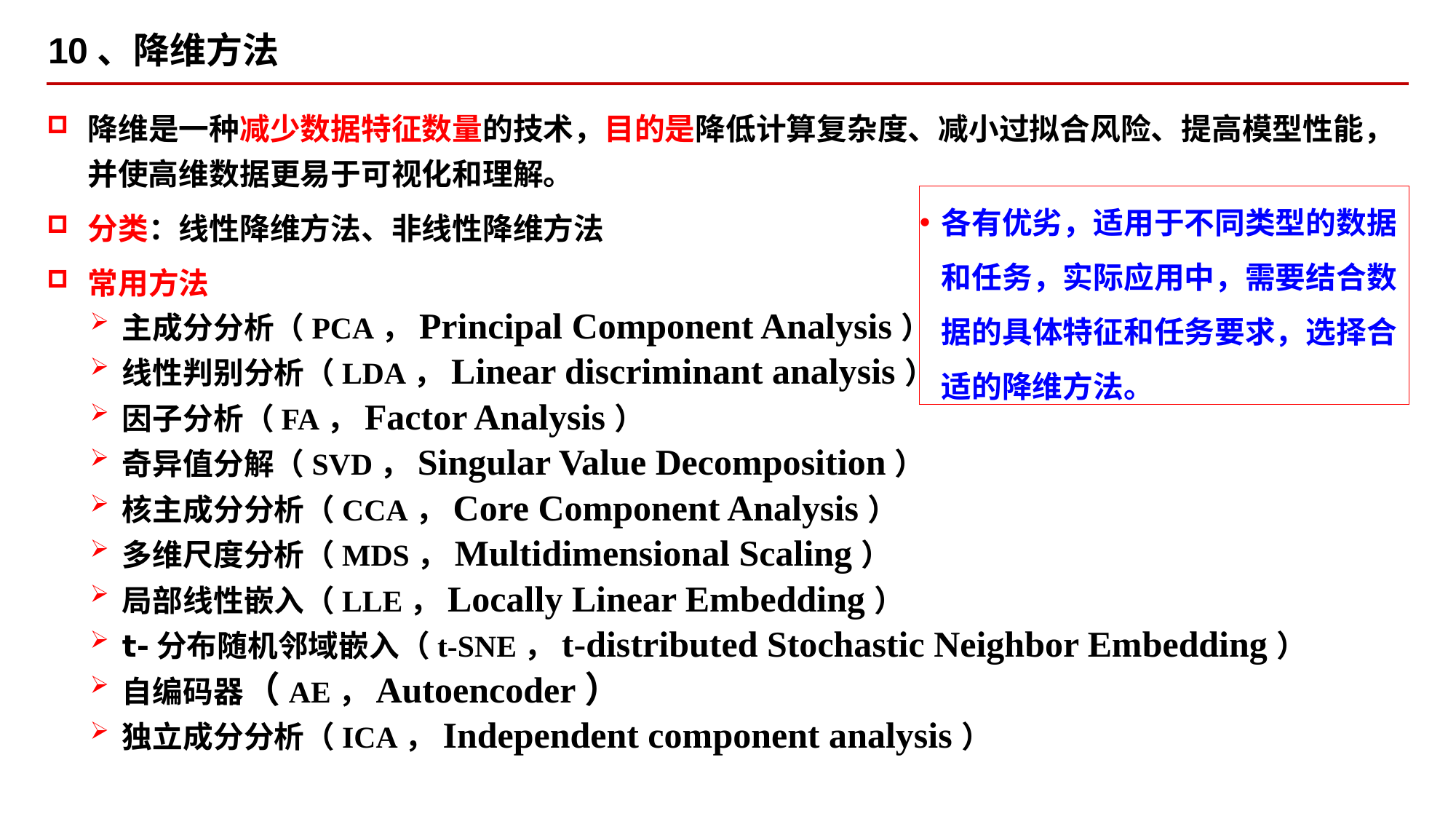

10、降维方法
降维是一种减少数据特征数量的技术，目的是降低计算复杂度、减小过拟合风险、提高模型性能，并使高维数据更易于可视化和理解。
分类：线性降维方法、非线性降维方法
常用方法
主成分分析（PCA，Principal Component Analysis）
线性判别分析（LDA，Linear discriminant analysis）
因子分析（FA，Factor Analysis）
奇异值分解（SVD，Singular Value Decomposition）
核主成分分析（CCA，Core Component Analysis）
多维尺度分析（MDS，Multidimensional Scaling）
局部线性嵌入（LLE，Locally Linear Embedding）
t-分布随机邻域嵌入（t-SNE，t-distributed Stochastic Neighbor Embedding）
自编码器（AE，Autoencoder）
独立成分分析（ICA，Independent component analysis）
各有优劣，适用于不同类型的数据和任务，实际应用中，需要结合数据的具体特征和任务要求，选择合适的降维方法。